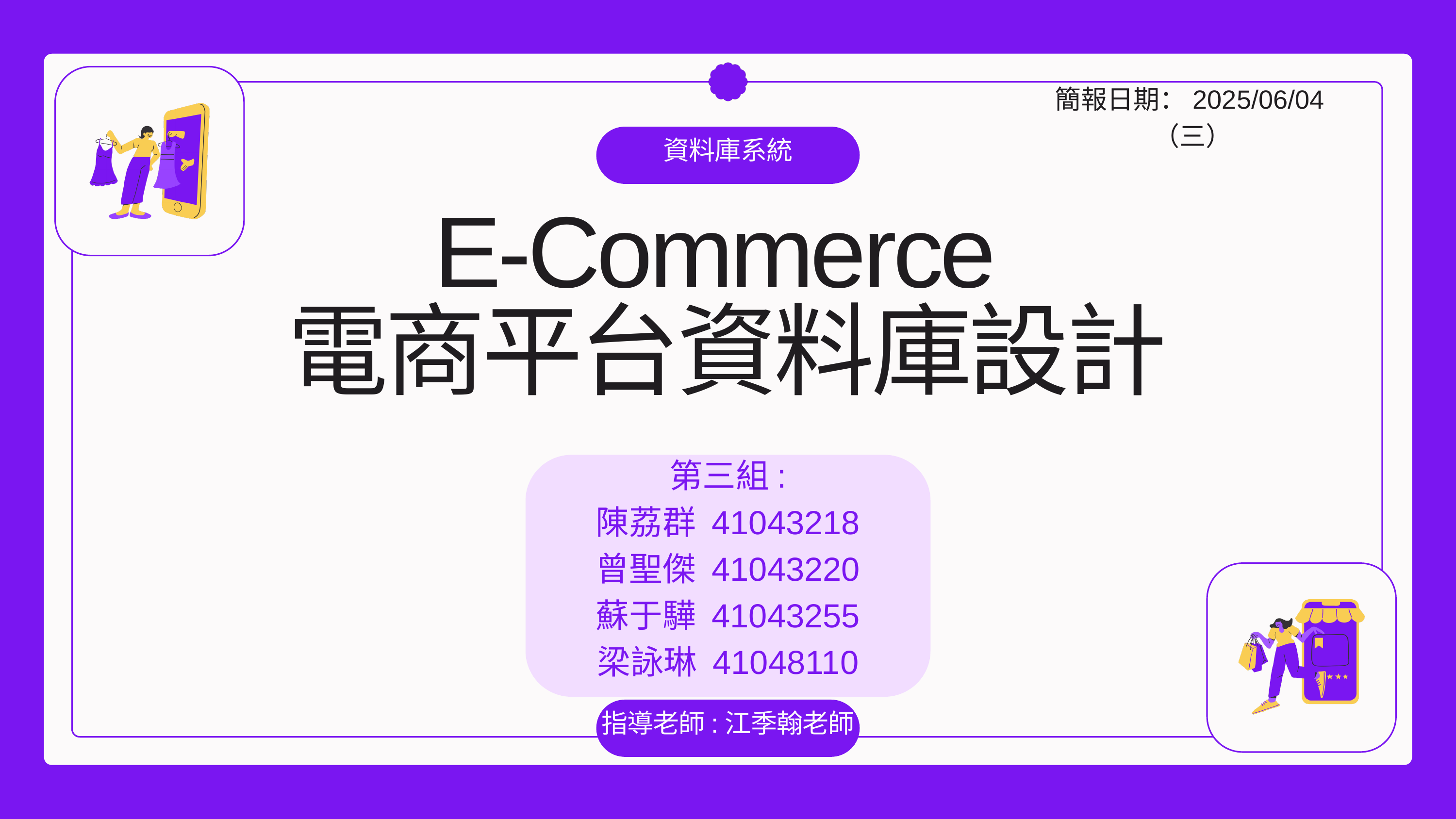

簡報日期：2025/06/04（三）

資料庫系統
E-Commerce
電商平台資料庫設計

第三組:
陳荔群 41043218
曾聖傑 41043220
蘇于驊 41043255
梁詠琳 41048110

指導老師:江季翰老師